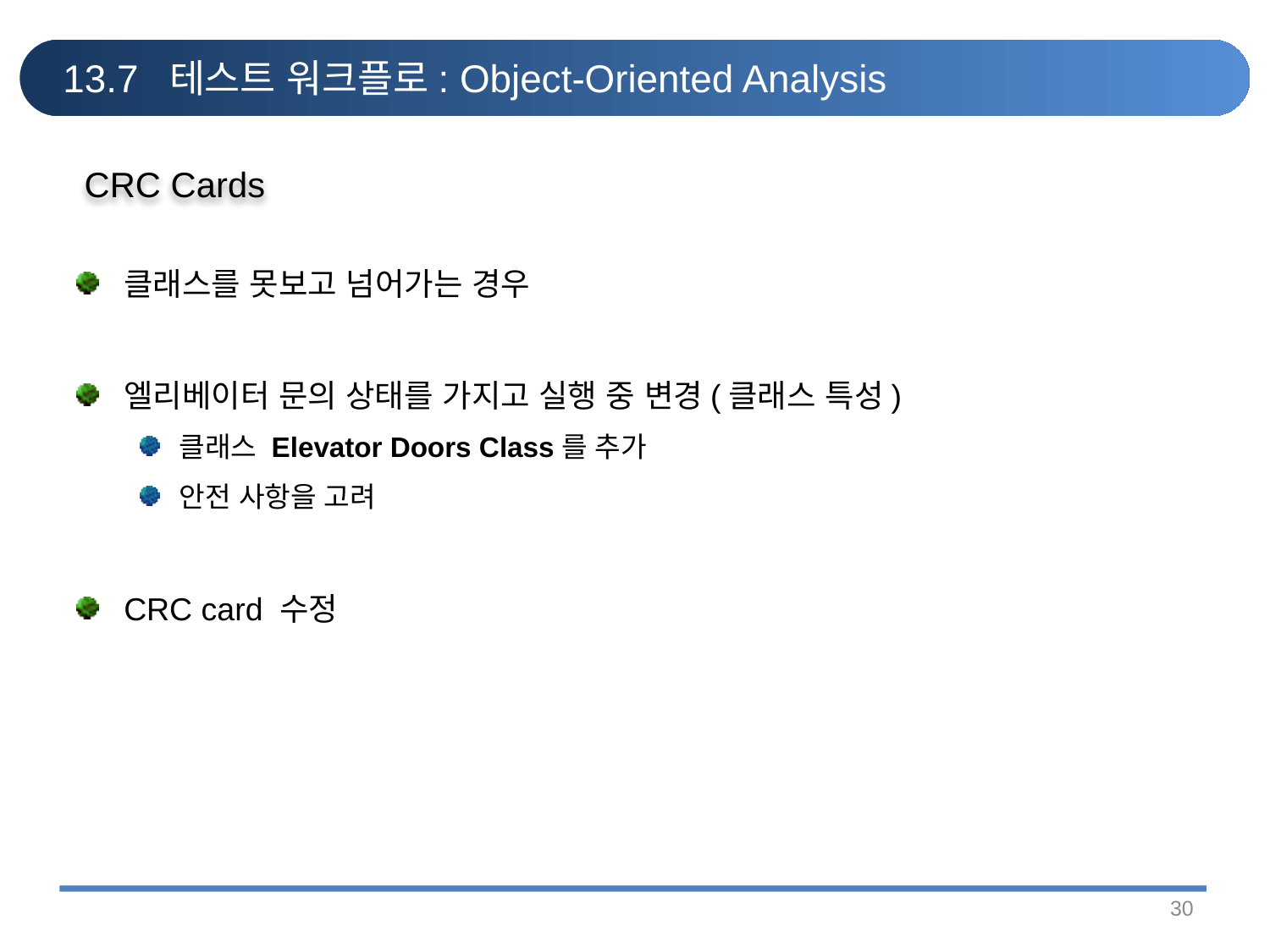

# 13.7  테스트 워크플로: Object-Oriented Analysis
CRC Cards
클래스를 못보고 넘어가는 경우

엘리베이터 문의 상태를 가지고 실행 중 변경(클래스 특성)
클래스 Elevator Doors Class를 추가
안전 사항을 고려

CRC card 수정
30